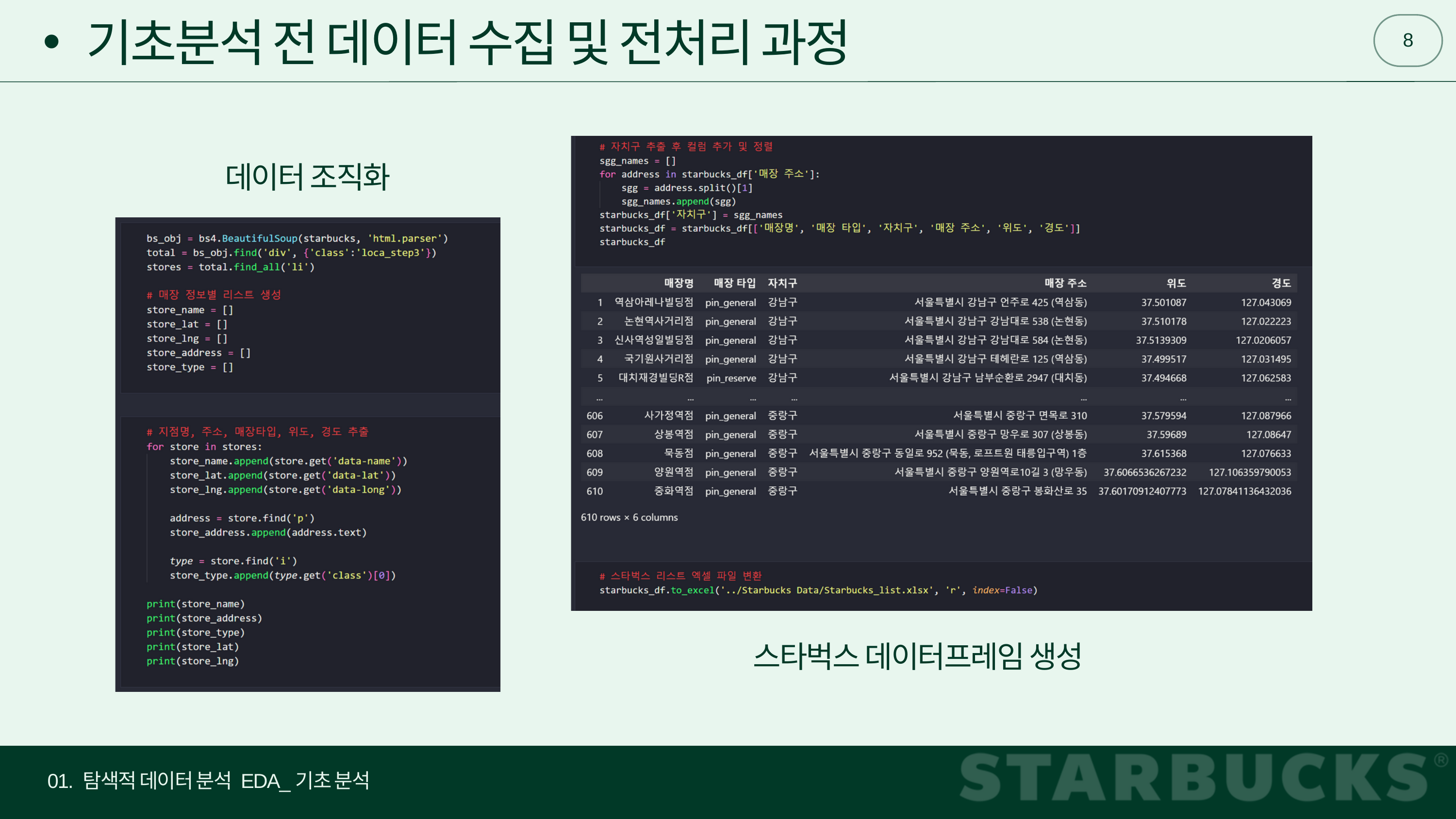

8
기초분석 전 데이터 수집 및 전처리 과정

데이터 조직화

스타벅스 데이터프레임 생성

01. 탐색적 데이터 분석 EDA_기초 분석